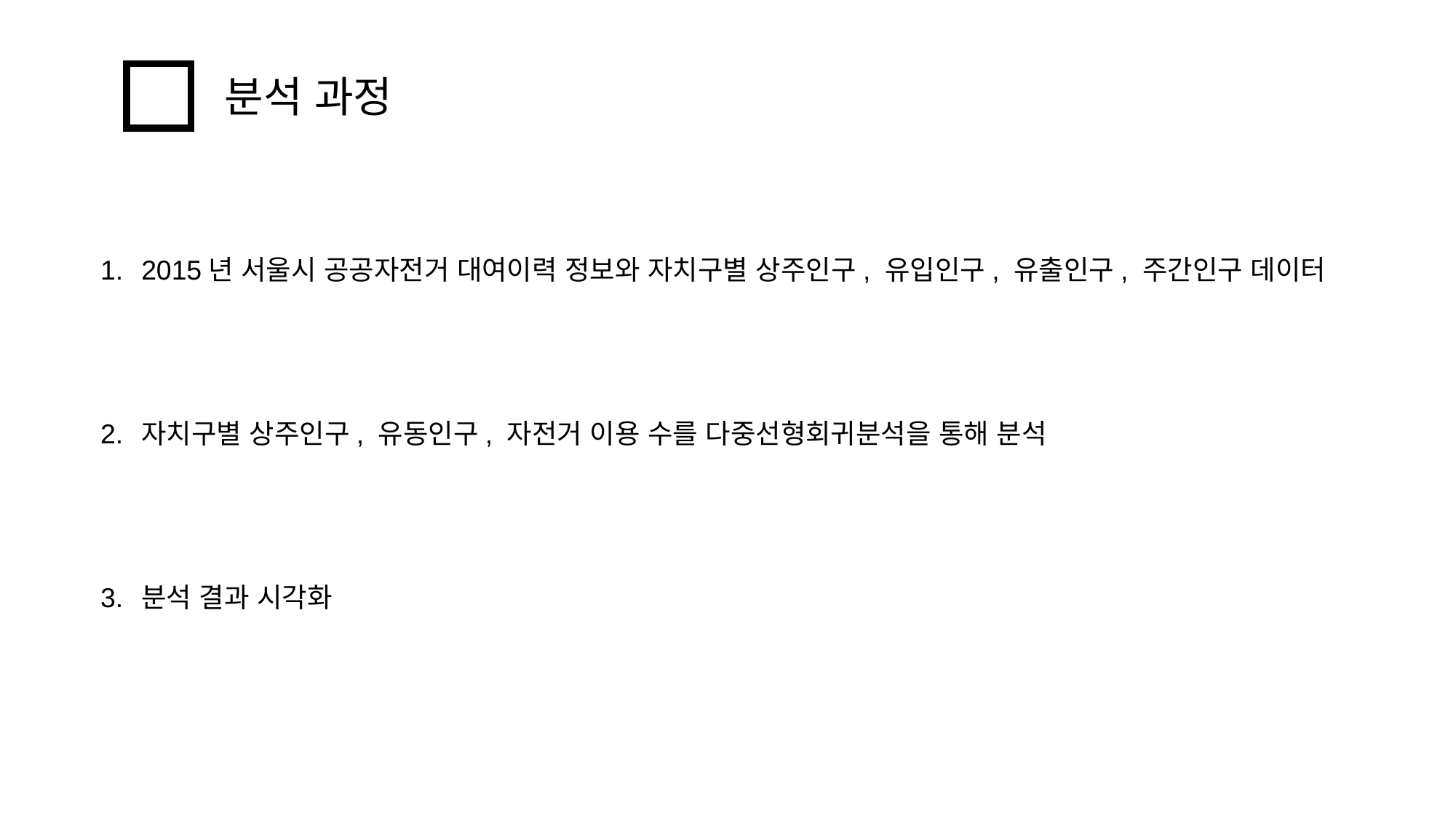

분석 과정
2015년 서울시 공공자전거 대여이력 정보와 자치구별 상주인구, 유입인구, 유출인구, 주간인구 데이터

자치구별 상주인구, 유동인구, 자전거 이용 수를 다중선형회귀분석을 통해 분석

분석 결과 시각화